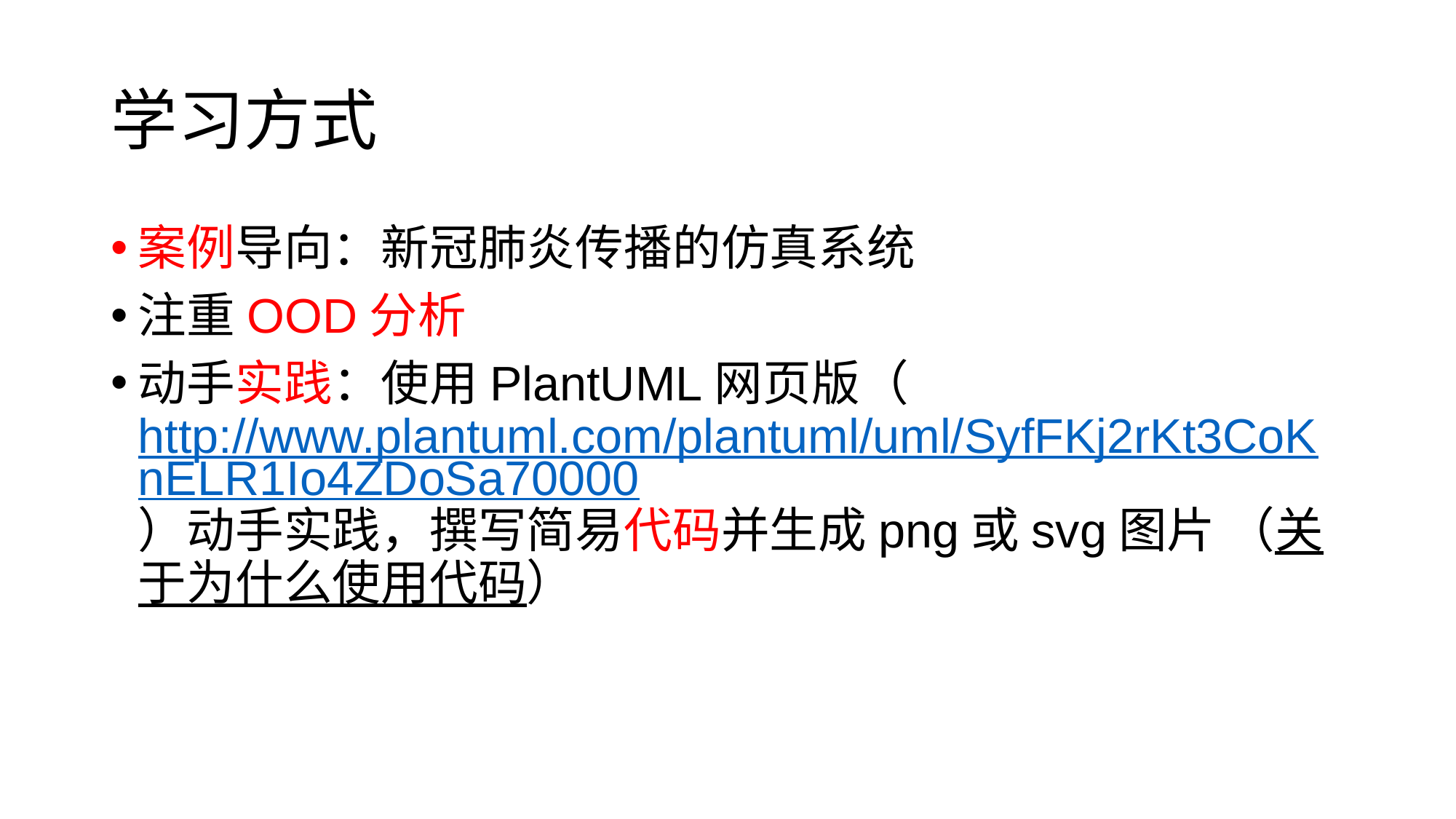

# 学习方式
案例导向：新冠肺炎传播的仿真系统
注重OOD分析
动手实践：使用PlantUML网页版（http://www.plantuml.com/plantuml/uml/SyfFKj2rKt3CoKnELR1Io4ZDoSa70000）动手实践，撰写简易代码并生成png或svg图片 （关于为什么使用代码）